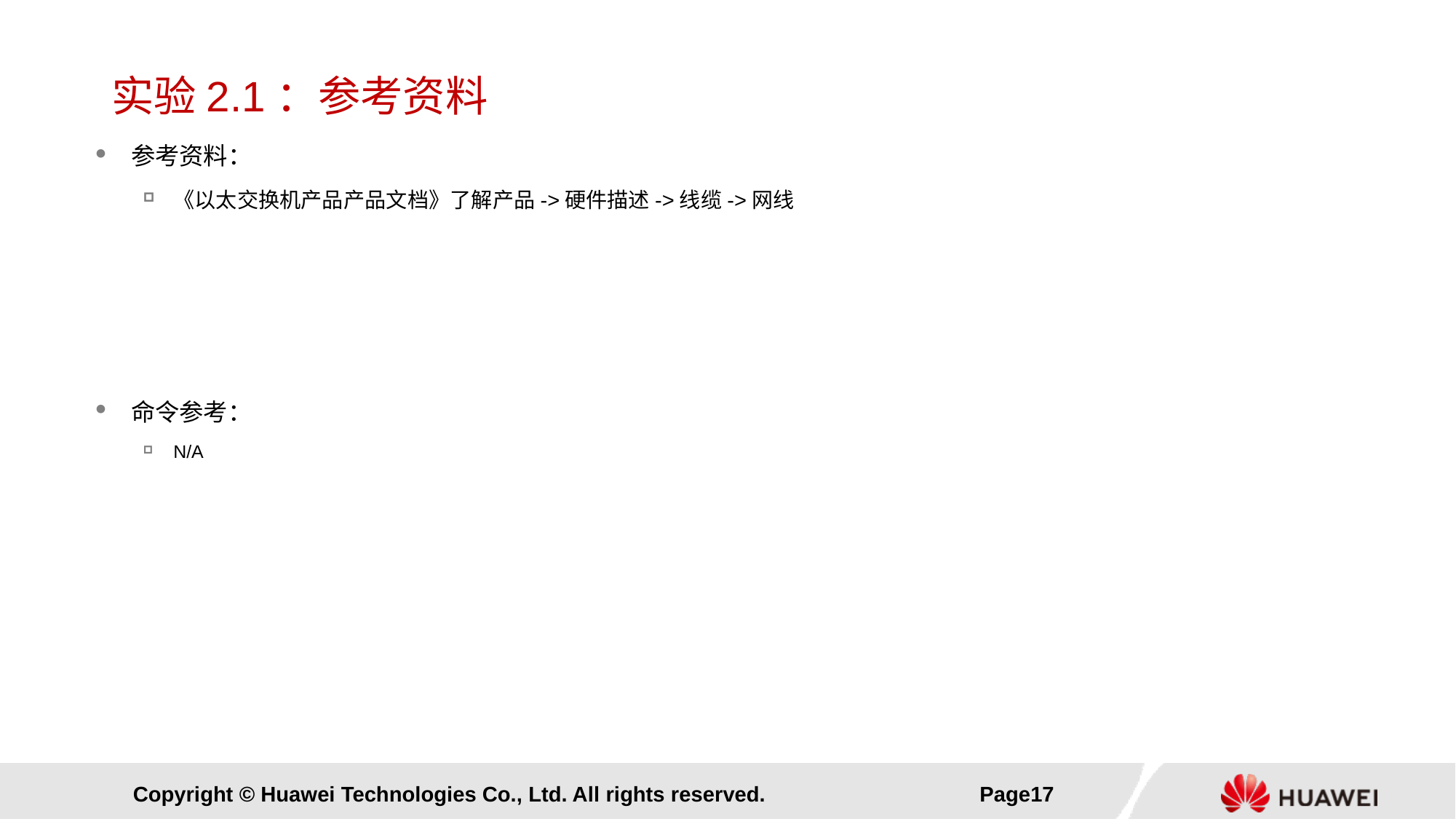

# 实验2.1：参考资料
参考资料：
《以太交换机产品产品文档》了解产品->硬件描述->线缆->网线

命令参考：
N/A

Page17